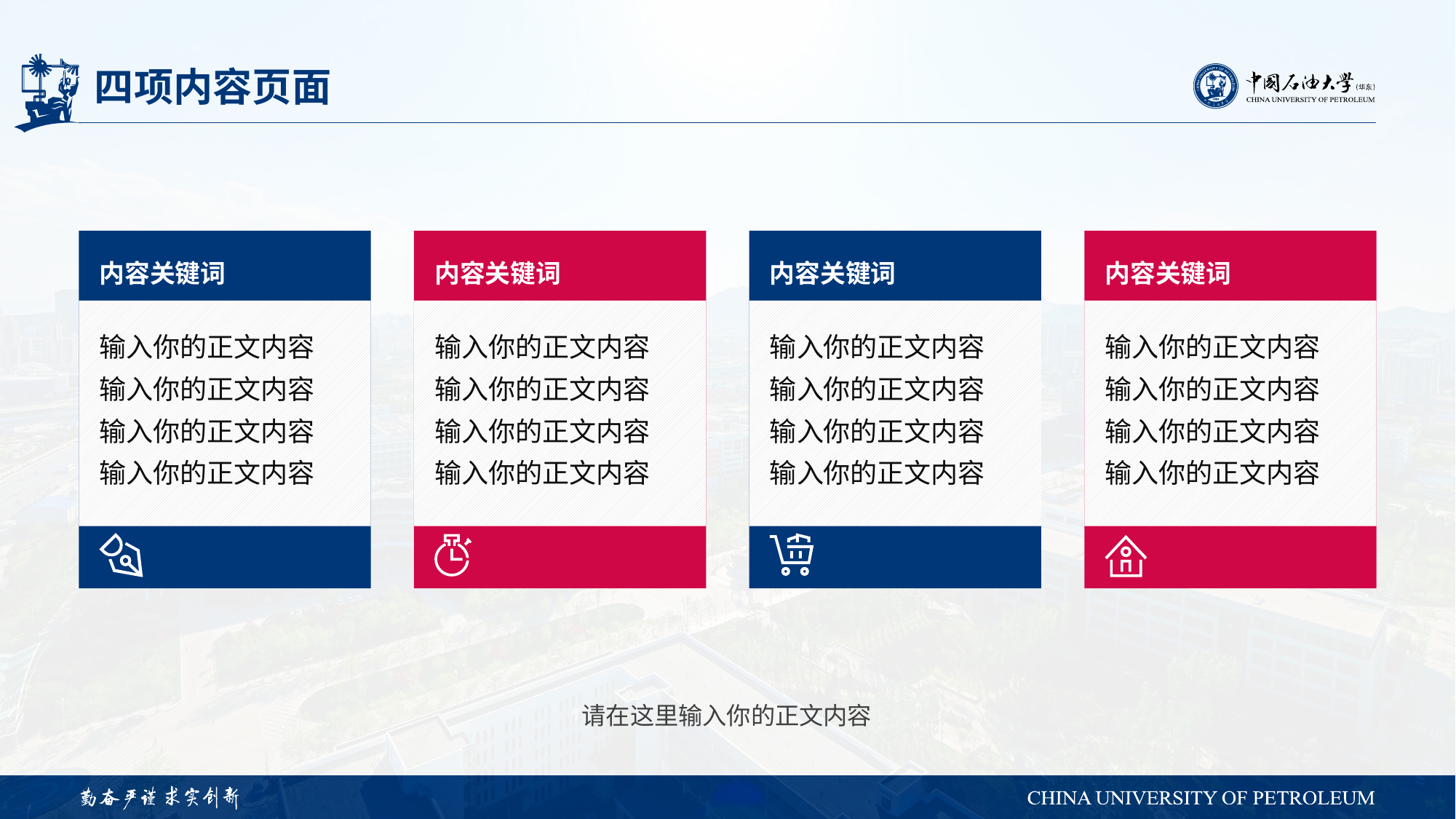

# 四项内容页面

内容关键词

输入你的正文内容
输入你的正文内容
输入你的正文内容
输入你的正文内容

内容关键词

输入你的正文内容
输入你的正文内容
输入你的正文内容
输入你的正文内容

内容关键词

输入你的正文内容
输入你的正文内容
输入你的正文内容
输入你的正文内容

内容关键词

输入你的正文内容
输入你的正文内容
输入你的正文内容
输入你的正文内容

请在这里输入你的正文内容